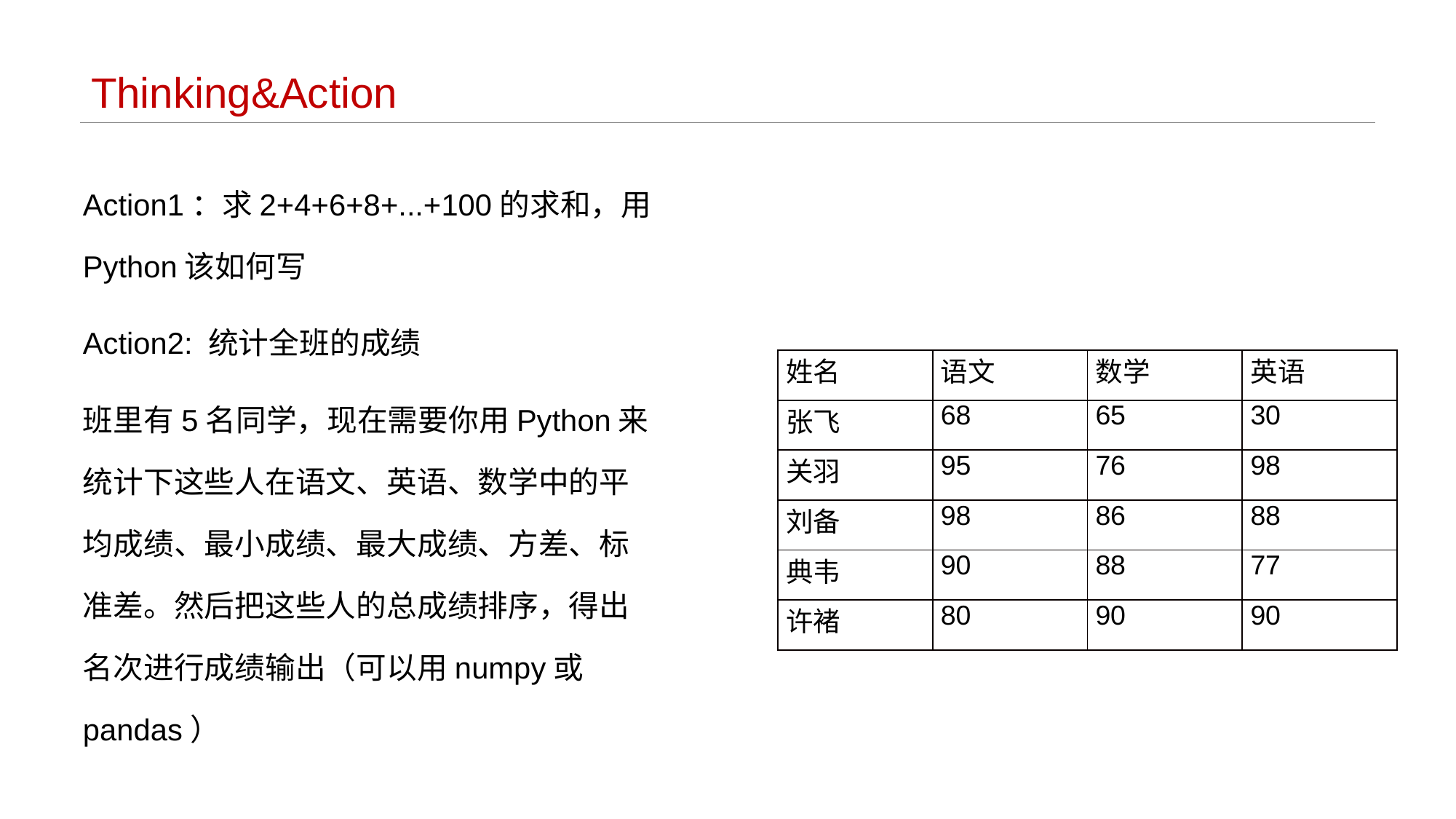

# Thinking&Action
Action1：求2+4+6+8+...+100的求和，用Python该如何写
Action2: 统计全班的成绩
班里有5名同学，现在需要你用Python来统计下这些人在语文、英语、数学中的平均成绩、最小成绩、最大成绩、方差、标准差。然后把这些人的总成绩排序，得出名次进行成绩输出（可以用numpy或pandas）
| 姓名 | 语文 | 数学 | 英语 |
| --- | --- | --- | --- |
| 张飞 | 68 | 65 | 30 |
| 关羽 | 95 | 76 | 98 |
| 刘备 | 98 | 86 | 88 |
| 典韦 | 90 | 88 | 77 |
| 许褚 | 80 | 90 | 90 |